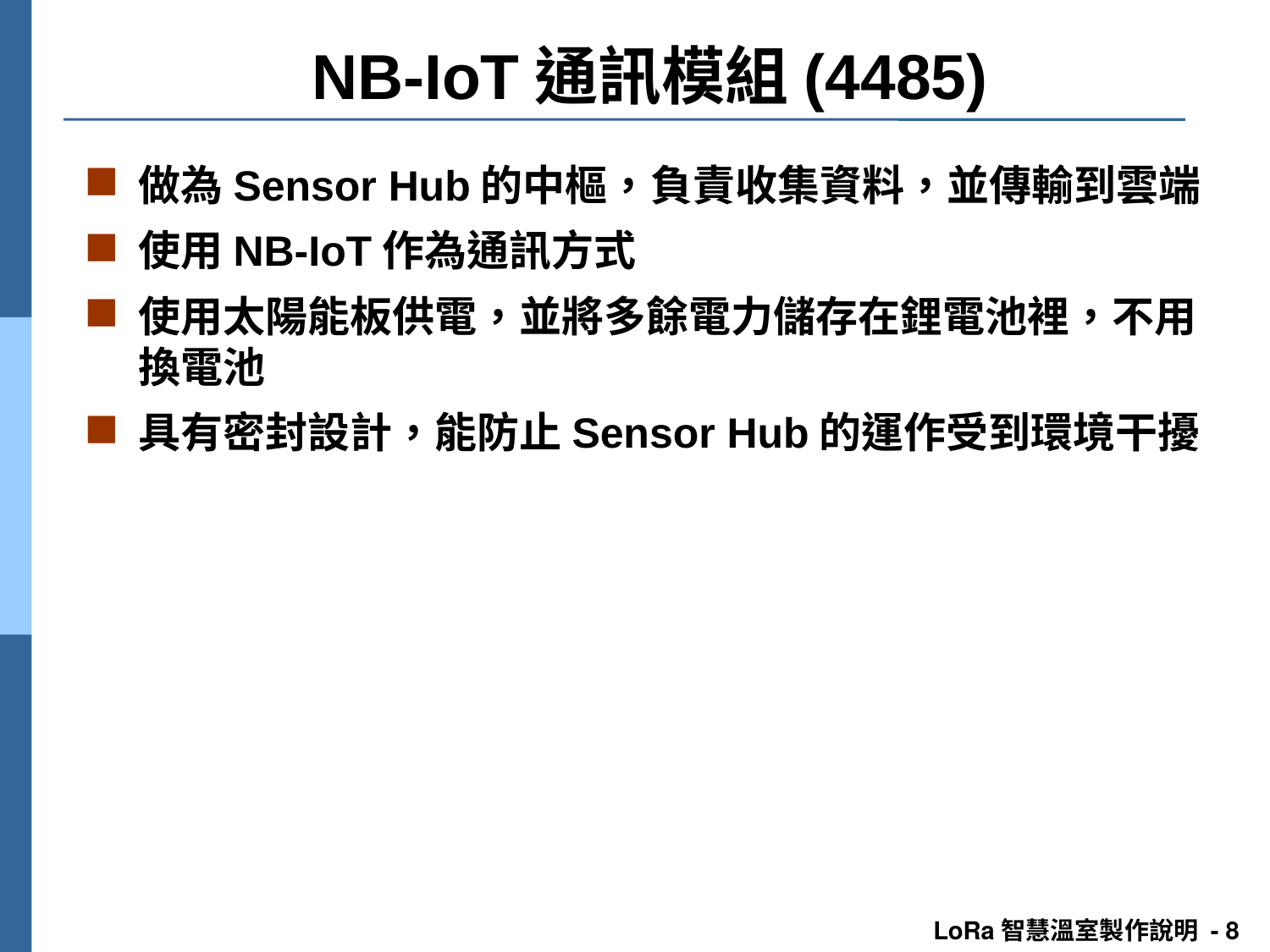

# NB-IoT通訊模組(4485)
做為Sensor Hub的中樞，負責收集資料，並傳輸到雲端
使用NB-IoT作為通訊方式
使用太陽能板供電，並將多餘電力儲存在鋰電池裡，不用換電池
具有密封設計，能防止Sensor Hub的運作受到環境干擾